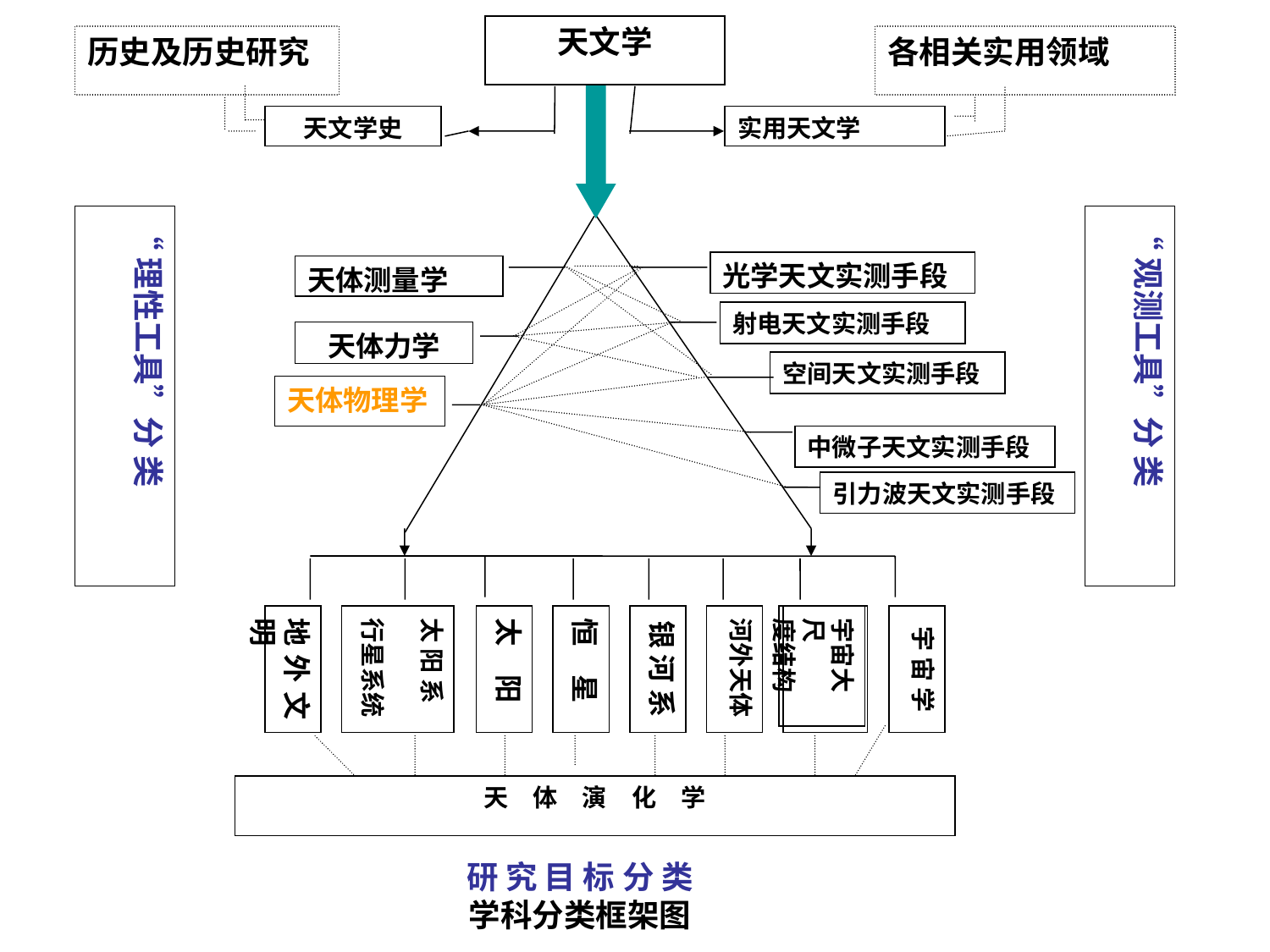

天文学
历史及历史研究
各相关实用领域

天文学史
实用天文学

“理性工具”分 类
“观测工具”分 类

光学天文实测手段
天体测量学

射电天文实测手段
天体力学

空间天文实测手段
天体物理学

中微子天文实测手段

引力波天文实测手段

地外文明
太 阳 系

行星系统
太　阳
恒　星
银 河 系
河外天体

宇 宙 学
宇宙大尺
度结构

天　体　演　化　学
研 究 目 标 分 类
学科分类框架图